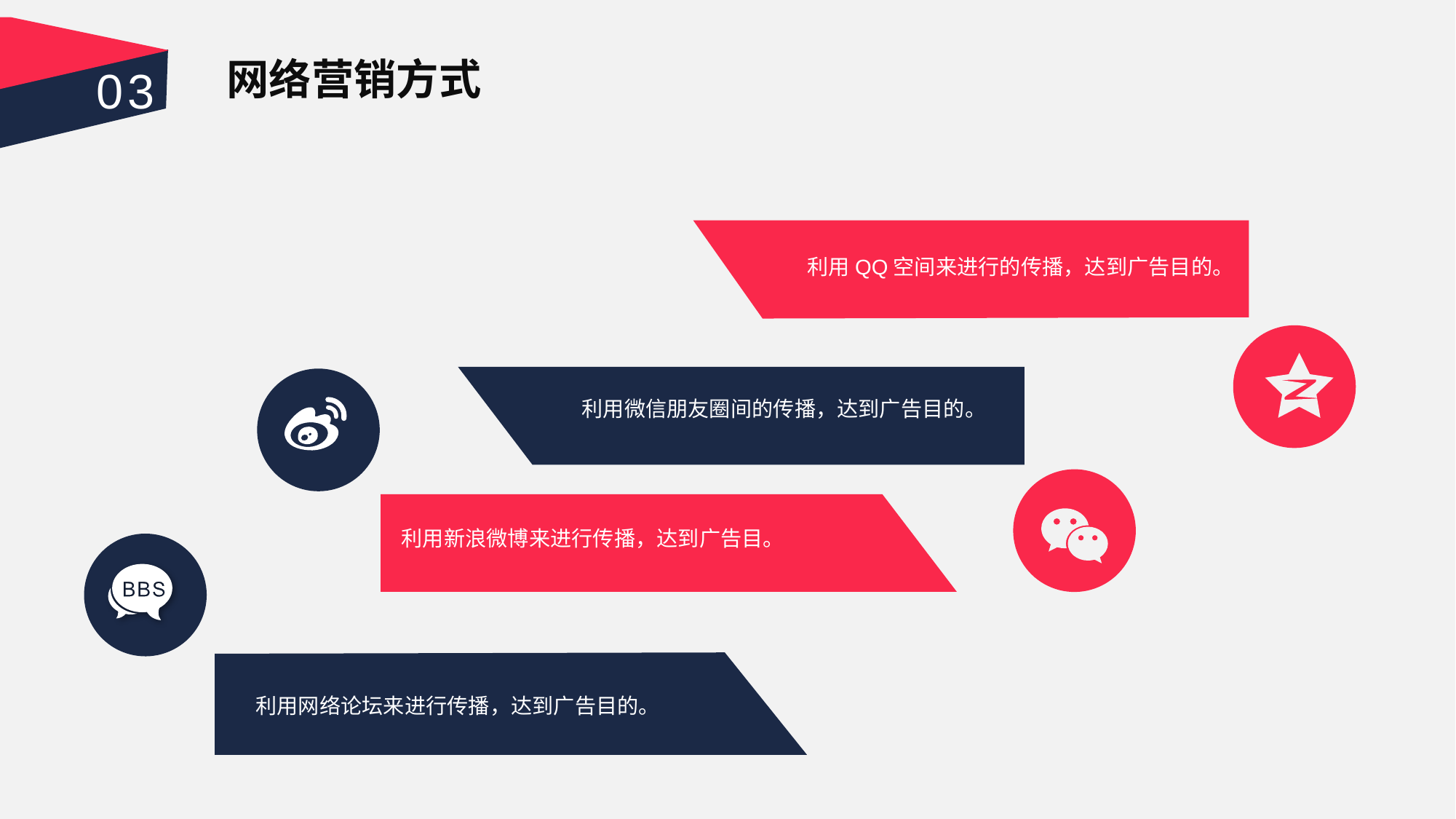

03
网络营销方式

利用QQ空间来进行的传播，达到广告目的。

利用微信朋友圈间的传播，达到广告目的。

利用新浪微博来进行传播，达到广告目。

利用网络论坛来进行传播，达到广告目的。
延迟付